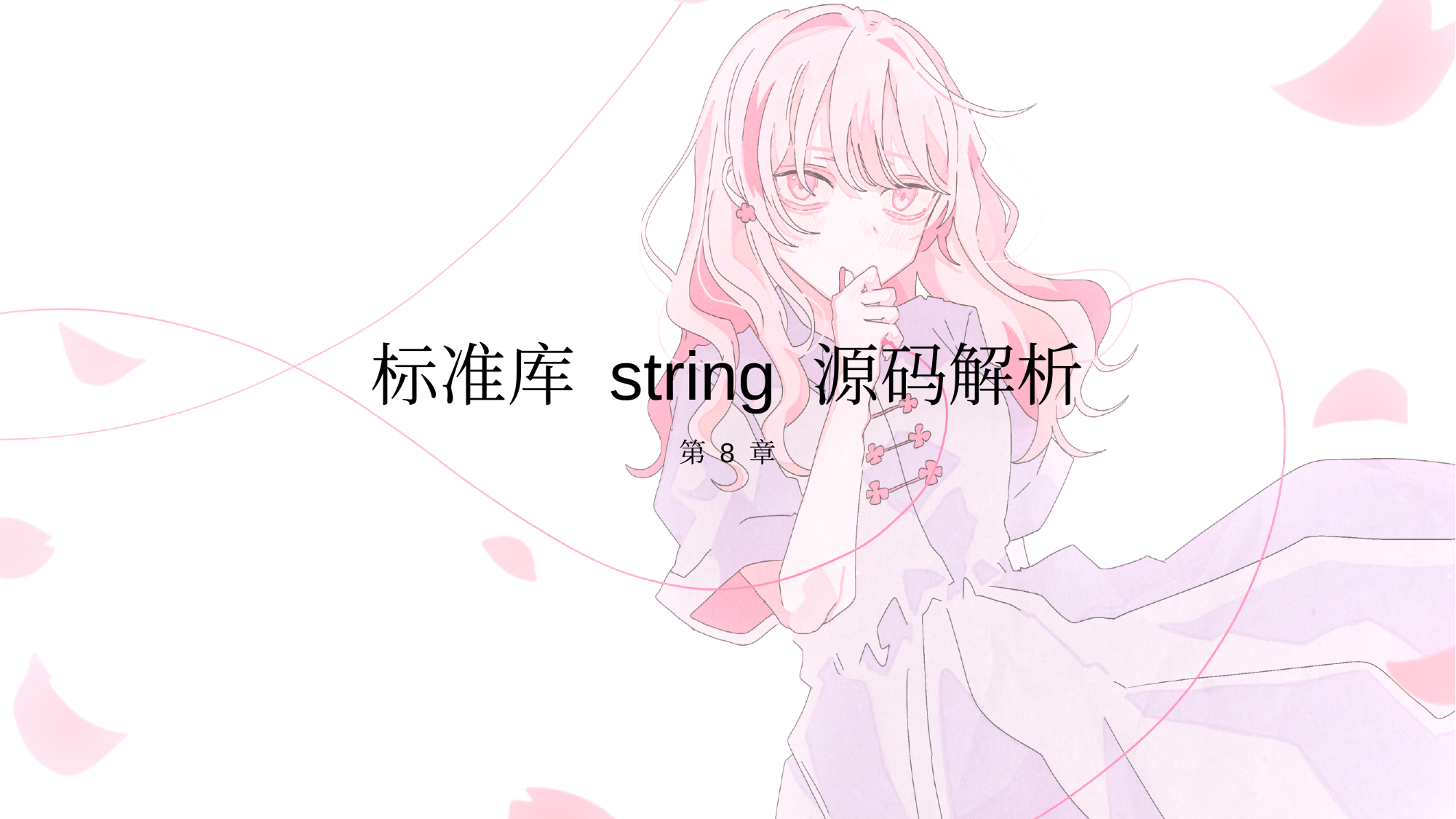

# 标准库 string 源码解析
第 8 章